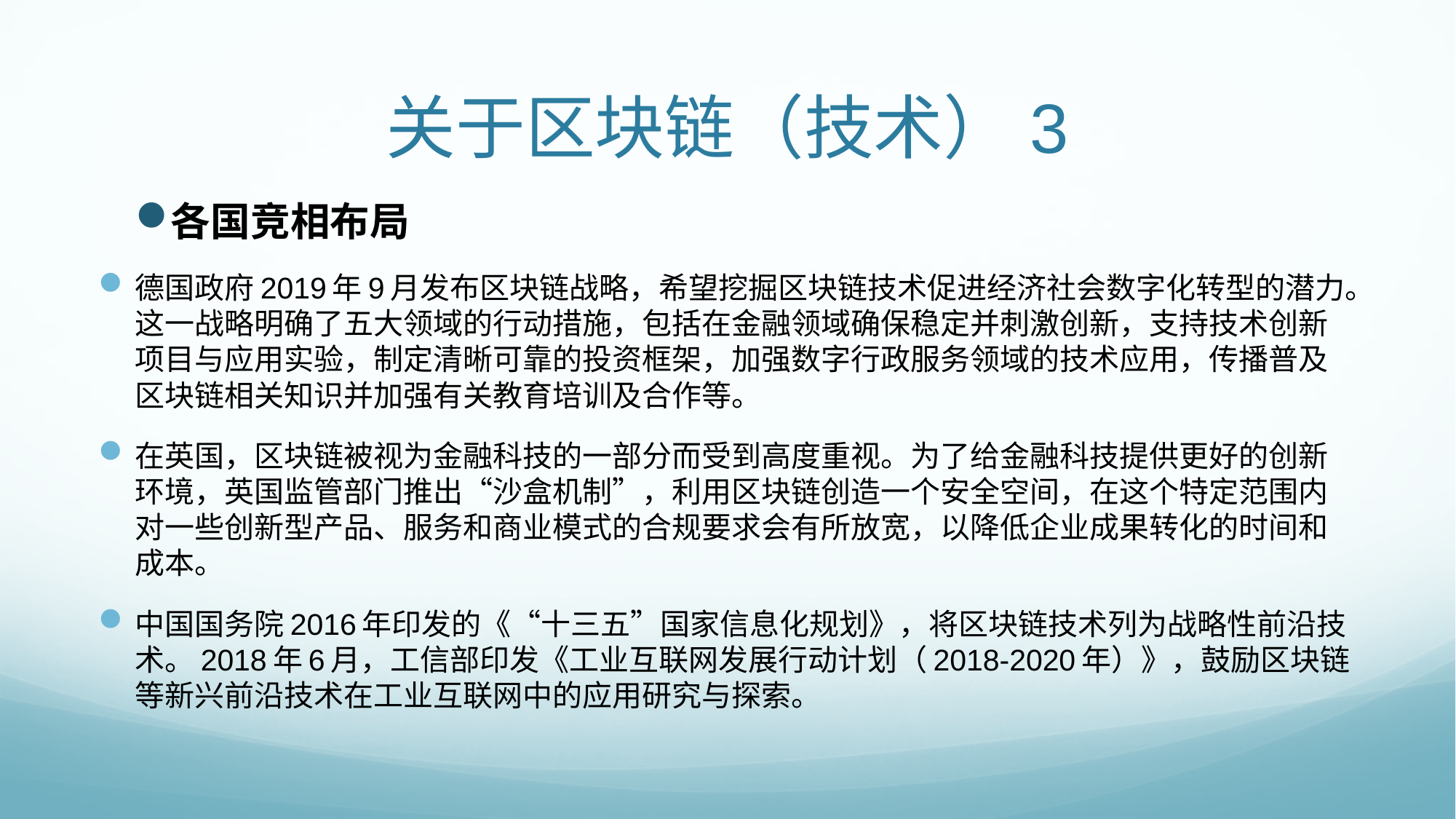

# 关于区块链（技术）3
各国竞相布局
德国政府2019年9月发布区块链战略，希望挖掘区块链技术促进经济社会数字化转型的潜力。这一战略明确了五大领域的行动措施，包括在金融领域确保稳定并刺激创新，支持技术创新项目与应用实验，制定清晰可靠的投资框架，加强数字行政服务领域的技术应用，传播普及区块链相关知识并加强有关教育培训及合作等。
在英国，区块链被视为金融科技的一部分而受到高度重视。为了给金融科技提供更好的创新环境，英国监管部门推出“沙盒机制”，利用区块链创造一个安全空间，在这个特定范围内对一些创新型产品、服务和商业模式的合规要求会有所放宽，以降低企业成果转化的时间和成本。
中国国务院2016年印发的《“十三五”国家信息化规划》，将区块链技术列为战略性前沿技术。2018年6月，工信部印发《工业互联网发展行动计划（2018-2020年）》，鼓励区块链等新兴前沿技术在工业互联网中的应用研究与探索。